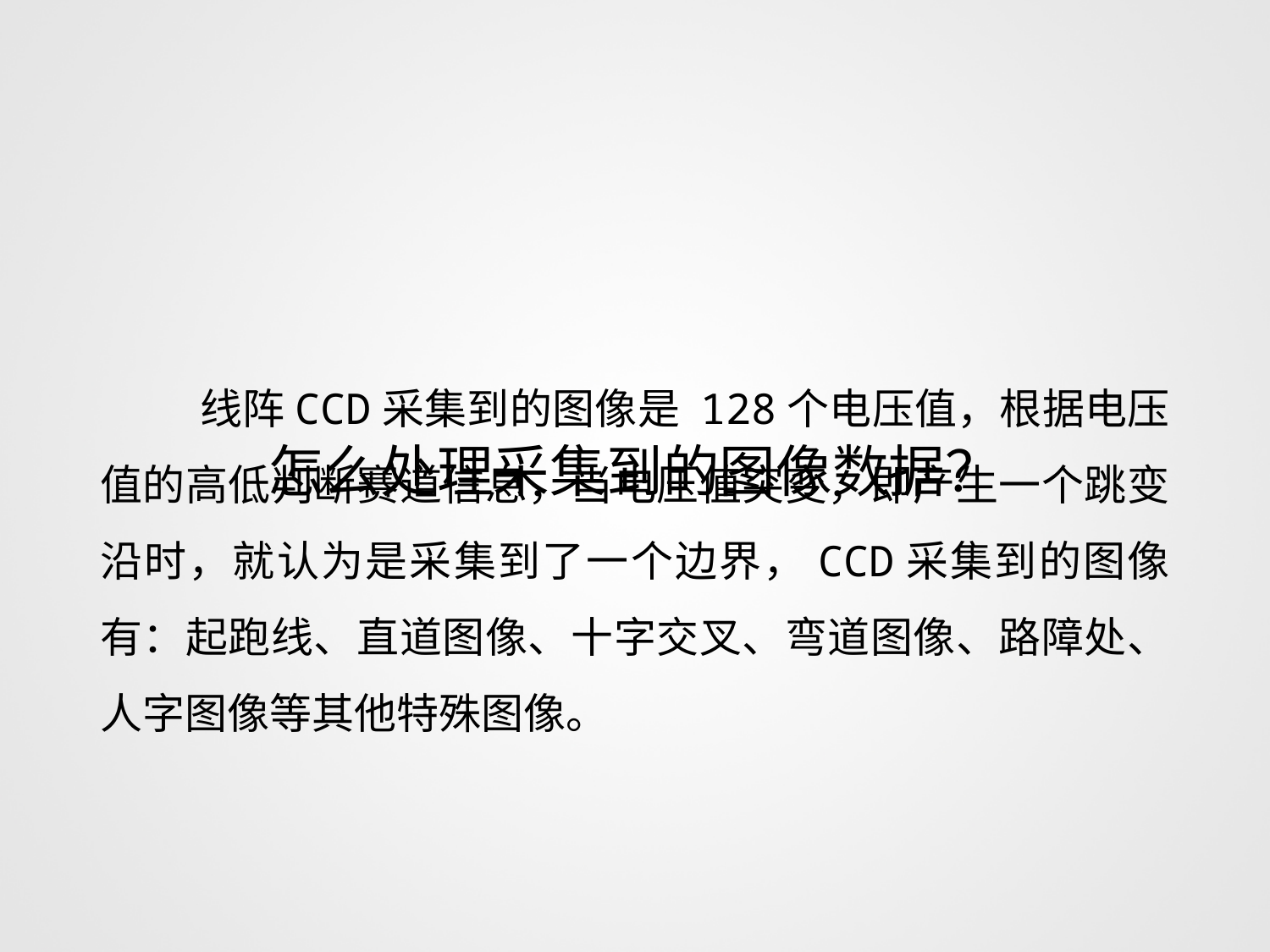

线阵CCD采集到的图像是 128个电压值，根据电压值的高低判断赛道信息，当电压值突变，即产生一个跳变沿时，就认为是采集到了一个边界，CCD采集到的图像有：起跑线、直道图像、十字交叉、弯道图像、路障处、人字图像等其他特殊图像。
# 怎么处理采集到的图像数据？